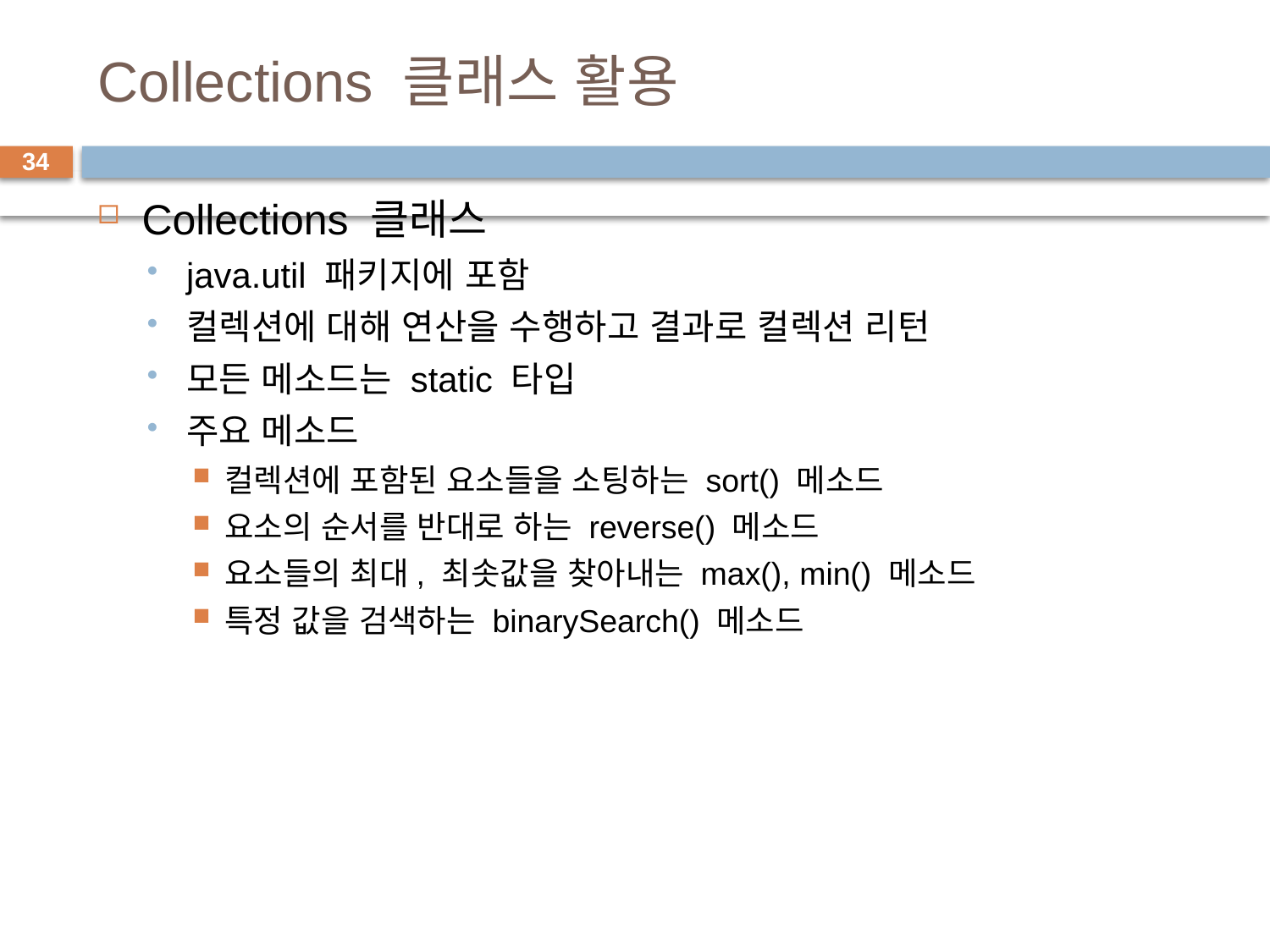

# Collections 클래스 활용
34
Collections 클래스
java.util 패키지에 포함
컬렉션에 대해 연산을 수행하고 결과로 컬렉션 리턴
모든 메소드는 static 타입
주요 메소드
컬렉션에 포함된 요소들을 소팅하는 sort() 메소드
요소의 순서를 반대로 하는 reverse() 메소드
요소들의 최대, 최솟값을 찾아내는 max(), min() 메소드
특정 값을 검색하는 binarySearch() 메소드